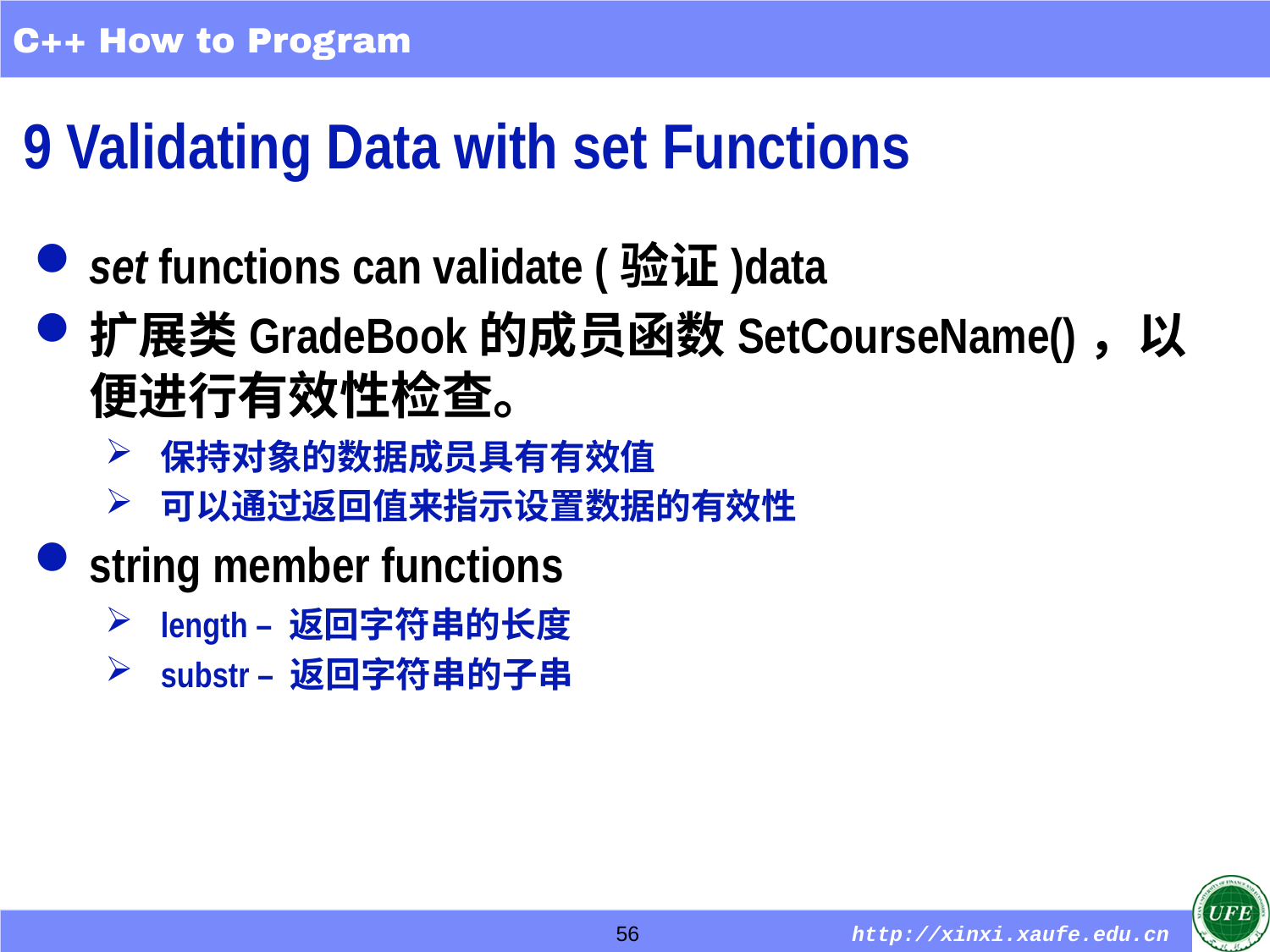

9 Validating Data with set Functions
set functions can validate (验证)data
扩展类GradeBook的成员函数SetCourseName()，以便进行有效性检查。
保持对象的数据成员具有有效值
可以通过返回值来指示设置数据的有效性
string member functions
length – 返回字符串的长度
substr – 返回字符串的子串
56